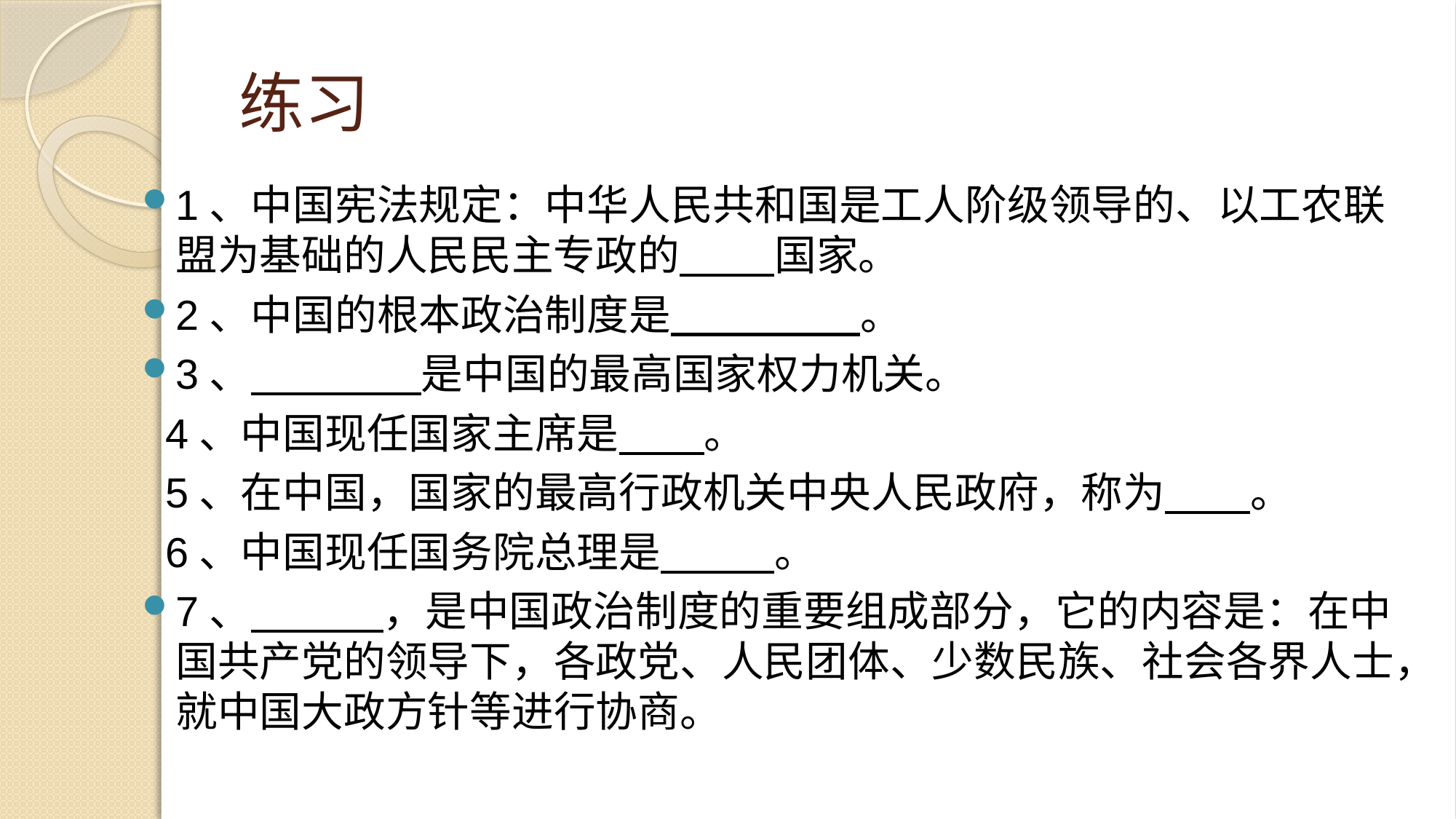

# 练习
1、中国宪法规定：中华人民共和国是工人阶级领导的、以工农联盟为基础的人民民主专政的          国家。
2、中国的根本政治制度是                    。
3、                  是中国的最高国家权力机关。
  4、中国现任国家主席是         。
  5、在中国，国家的最高行政机关中央人民政府，称为         。
  6、中国现任国务院总理是            。
7、              ，是中国政治制度的重要组成部分，它的内容是：在中国共产党的领导下，各政党、人民团体、少数民族、社会各界人士，就中国大政方针等进行协商。